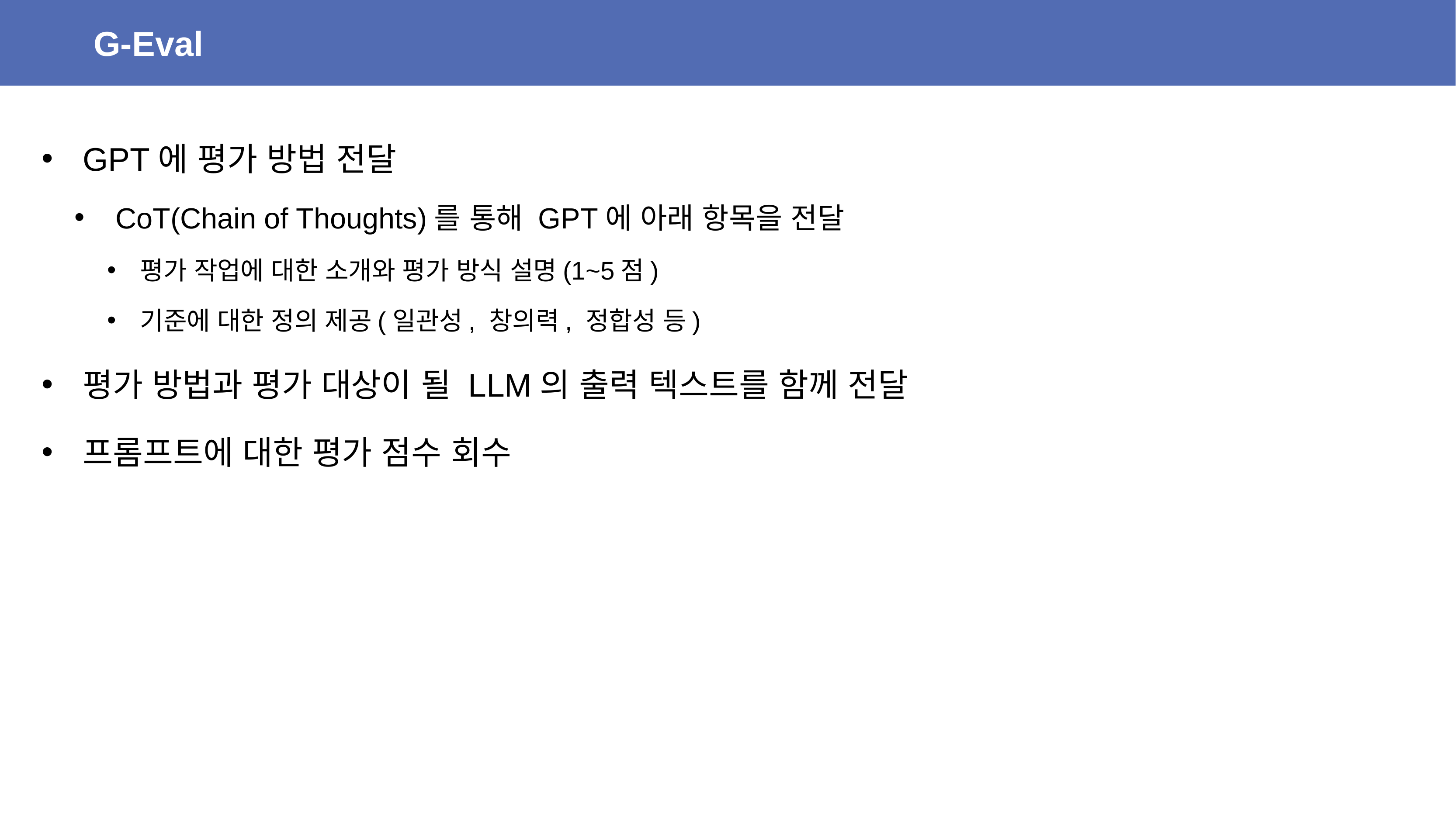

G-Eval
GPT에 평가 방법 전달
CoT(Chain of Thoughts)를 통해 GPT에 아래 항목을 전달
평가 작업에 대한 소개와 평가 방식 설명(1~5점)
기준에 대한 정의 제공(일관성, 창의력, 정합성 등)
평가 방법과 평가 대상이 될 LLM의 출력 텍스트를 함께 전달
프롬프트에 대한 평가 점수 회수